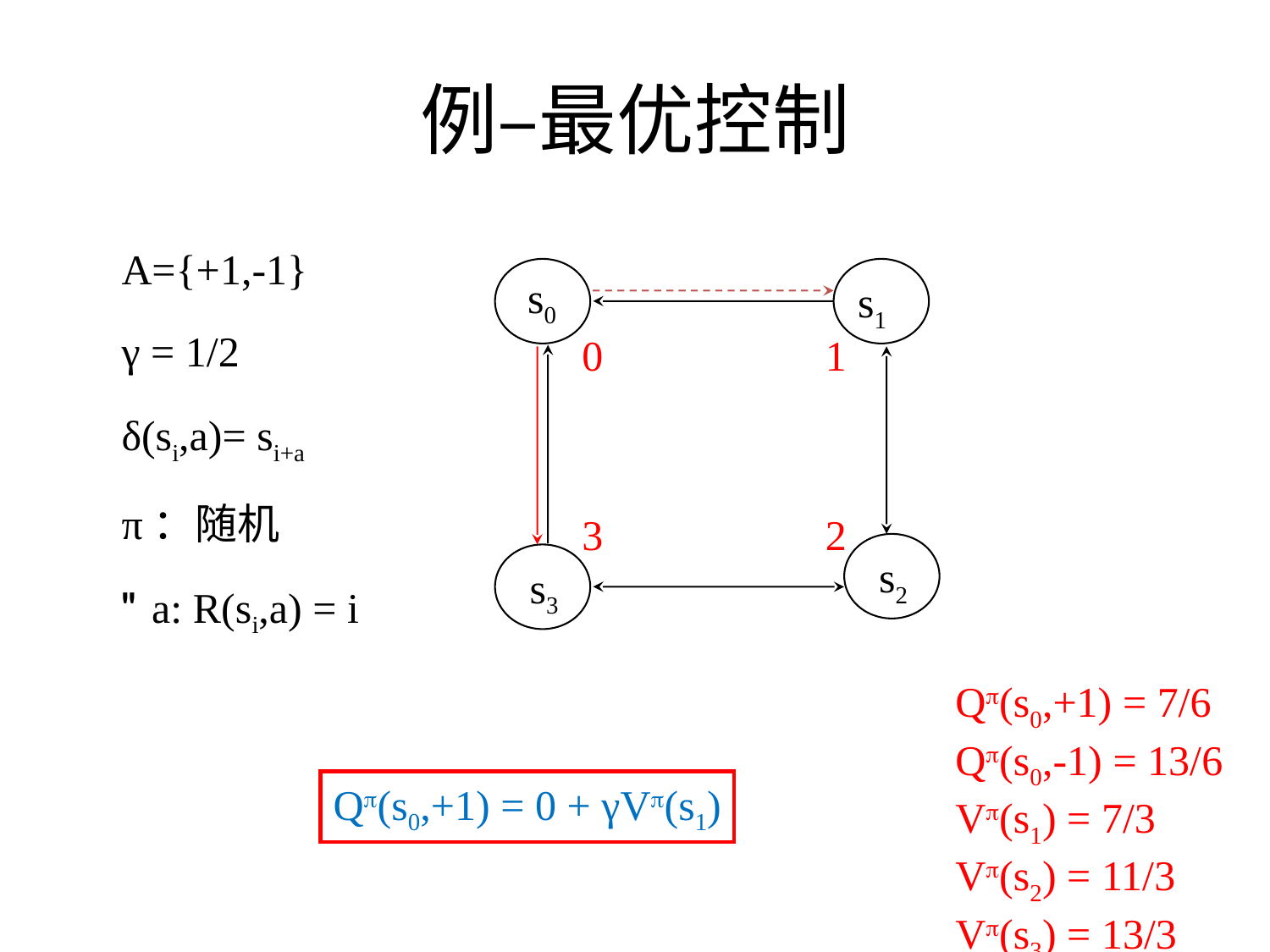

# 例–最优控制
A={+1,-1}
γ = 1/2
δ(si,a)= si+a
π：随机
∀a: R(si,a) = i

s0
s1

0
1

3
2

s2
s3

Qπ(s0,+1) = 7/6
Qπ(s0,-1) = 13/6
Vπ(s1) = 7/3
Vπ(s2) = 11/3
Vπ(s3) = 13/3
Qπ(s0,+1) = 0 + γVπ(s1)